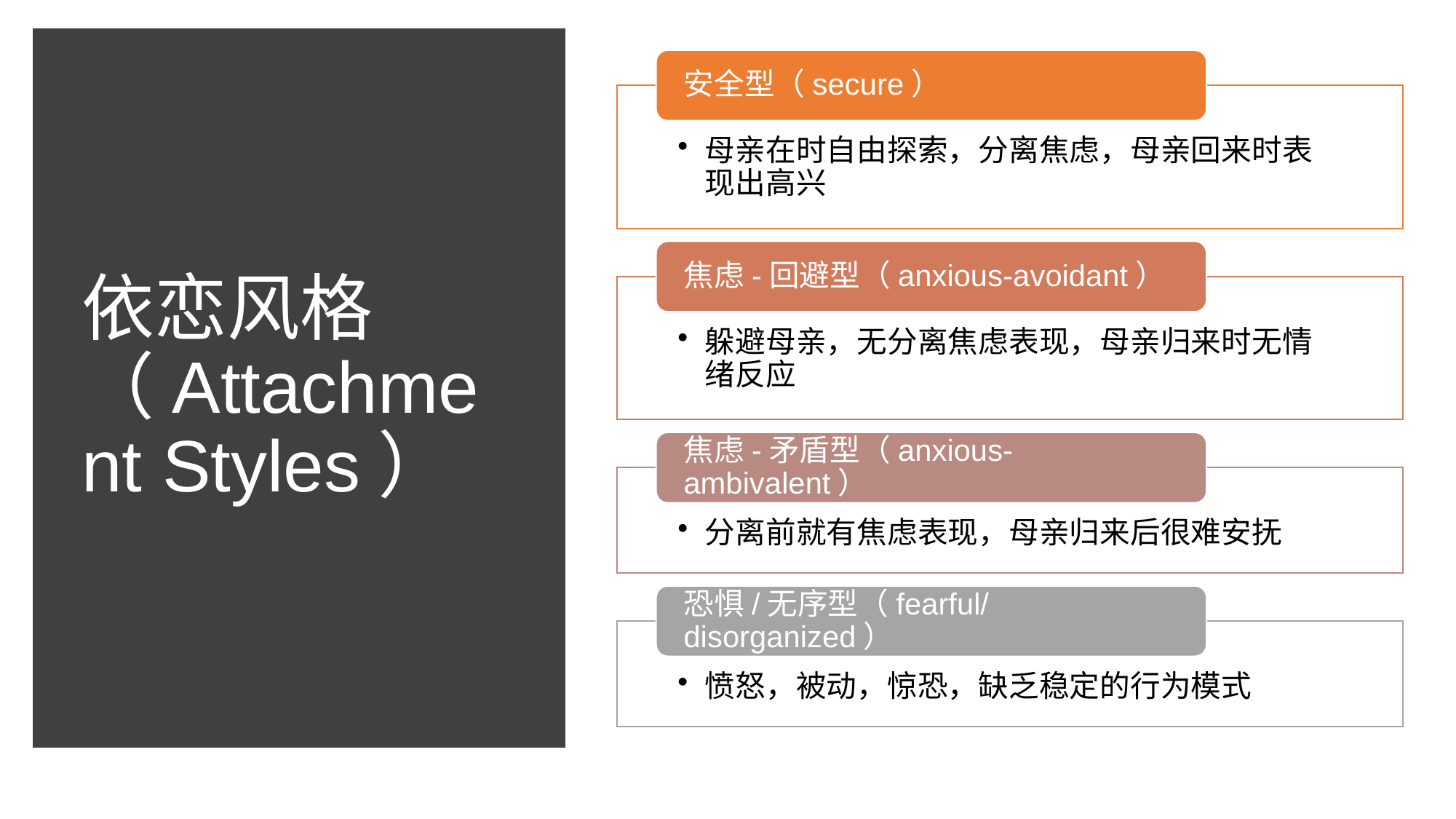

母亲在时自由探索，分离焦虑，母亲回来时表现出高兴
安全型（secure）
躲避母亲，无分离焦虑表现，母亲归来时无情绪反应
焦虑-回避型（anxious-avoidant）
分离前就有焦虑表现，母亲归来后很难安抚
焦虑-矛盾型（anxious-ambivalent）
愤怒，被动，惊恐，缺乏稳定的行为模式
恐惧/无序型（fearful/disorganized）
# 依恋风格（Attachment Styles）